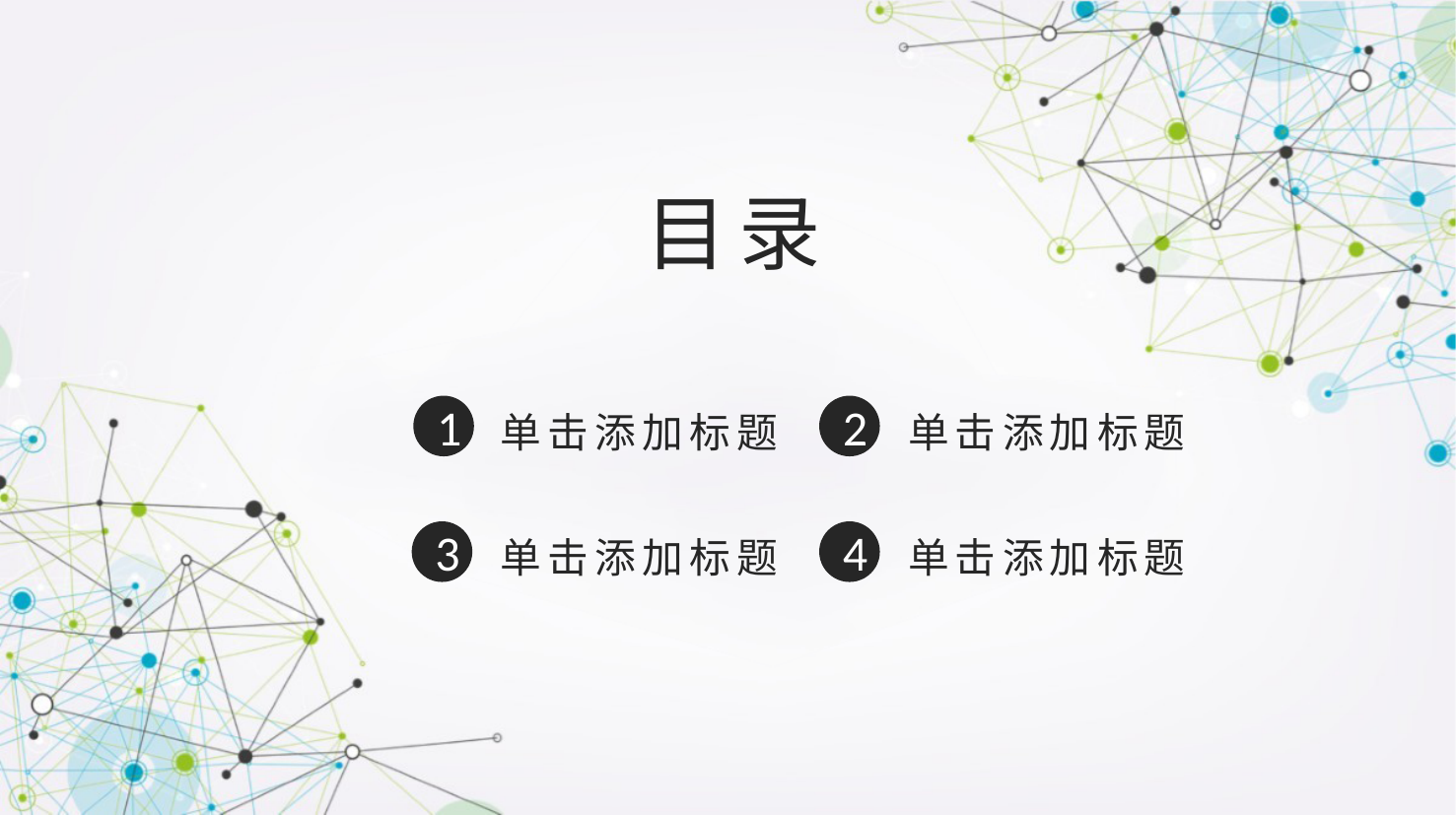

目录
1
2
单击添加标题
单击添加标题
3
4
单击添加标题
单击添加标题